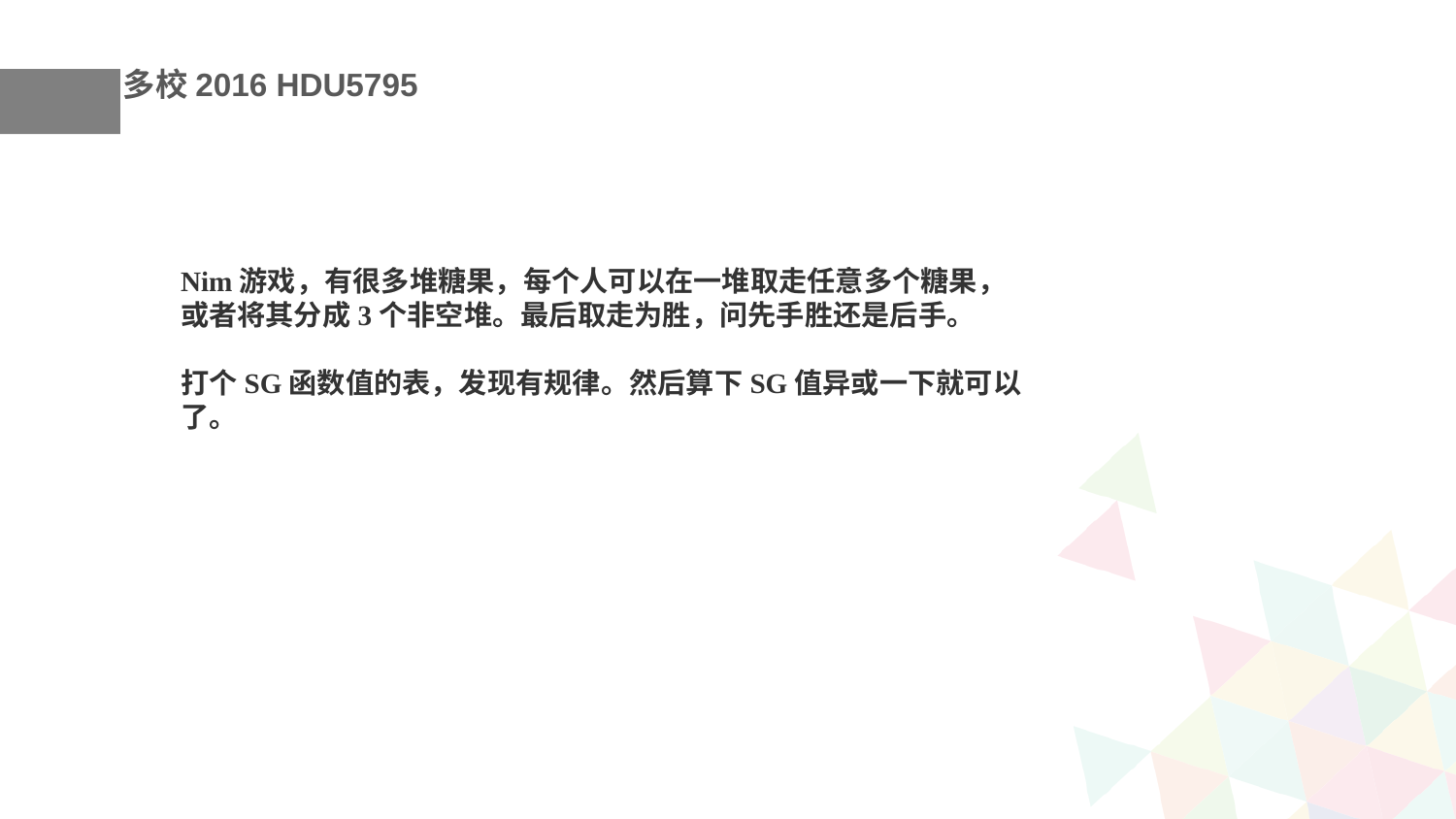

多校2016 HDU5795

Nim游戏，有很多堆糖果，每个人可以在一堆取走任意多个糖果，或者将其分成3个非空堆。最后取走为胜，问先手胜还是后手。

打个SG函数值的表，发现有规律。然后算下SG值异或一下就可以了。